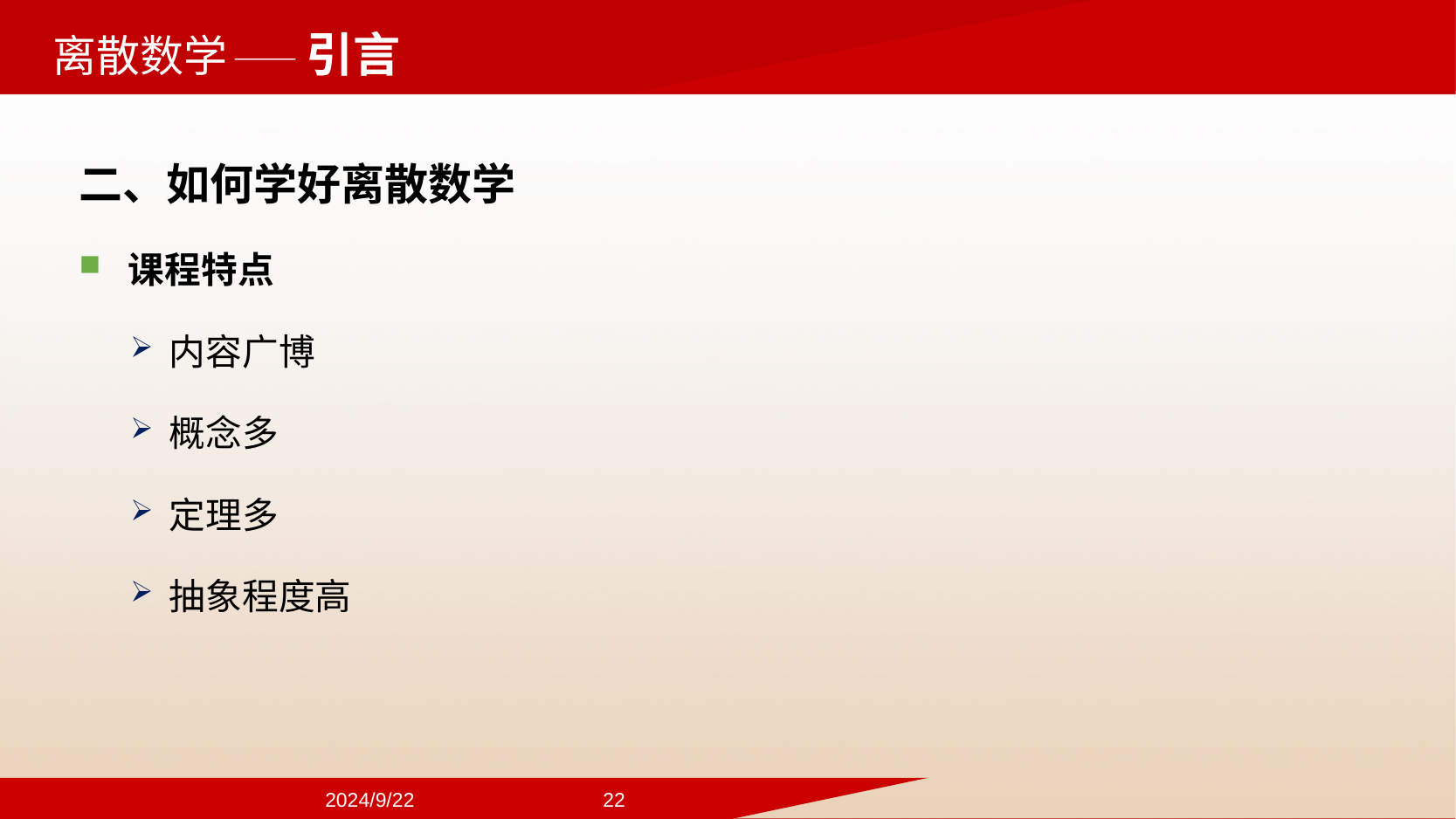

——引言
二、如何学好离散数学
课程特点
内容广博
概念多
定理多
抽象程度高
2024/9/22
22